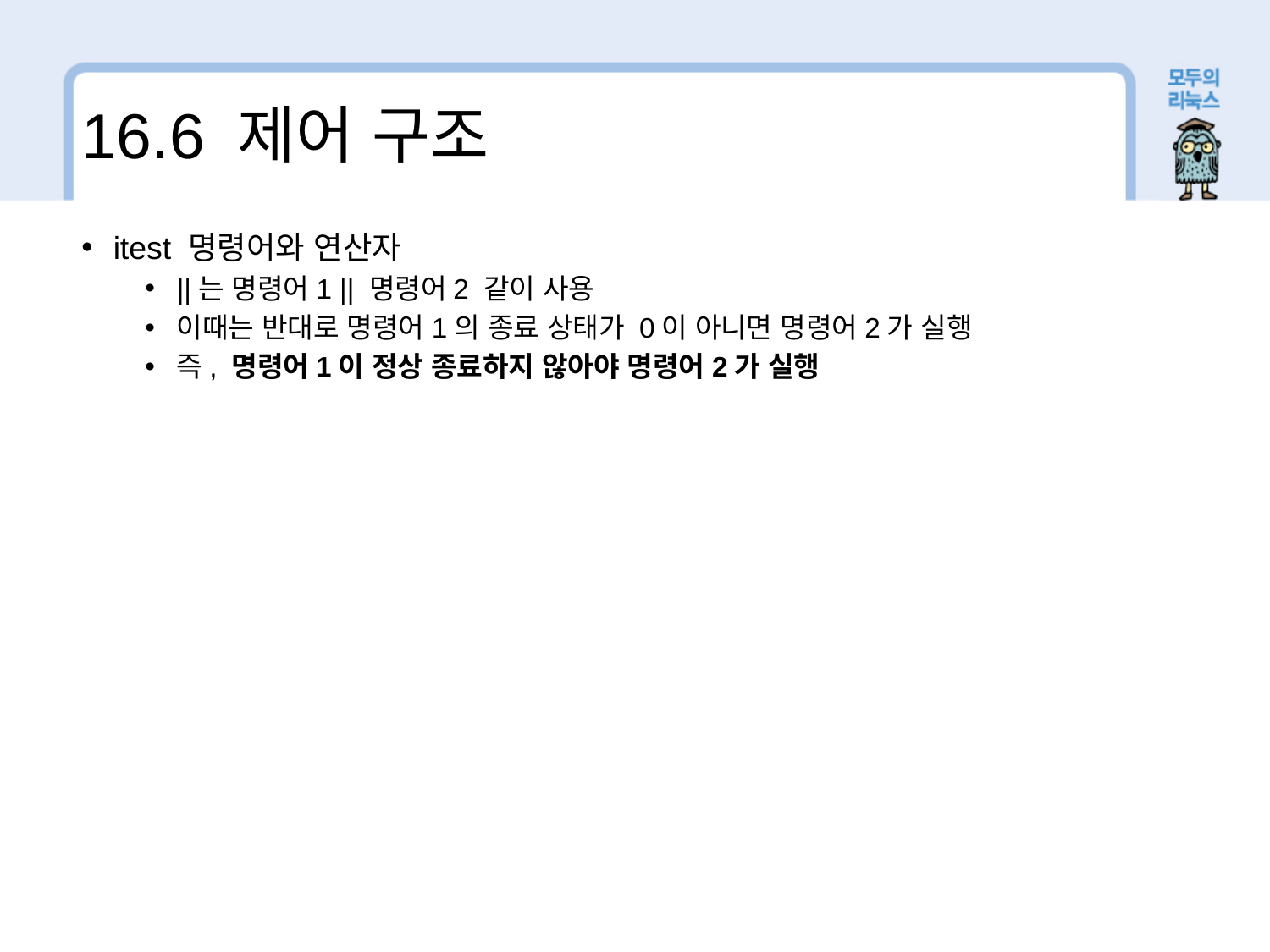

16.6 제어 구조
itest 명령어와 연산자
||는 명령어1 || 명령어2 같이 사용
이때는 반대로 명령어1의 종료 상태가 0이 아니면 명령어2가 실행
즉, 명령어1이 정상 종료하지 않아야 명령어2가 실행